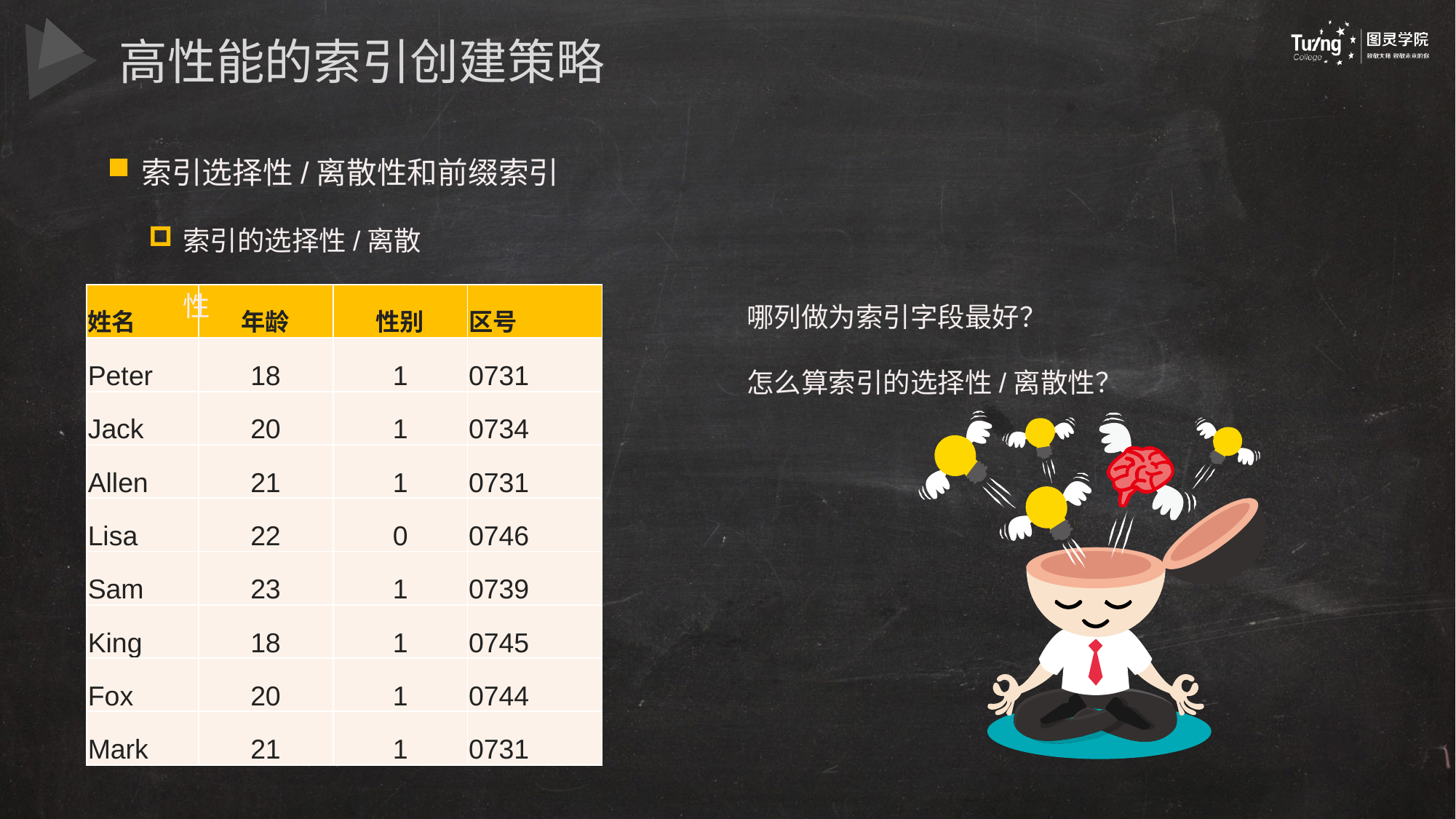

高性能的索引创建策略
索引选择性/离散性和前缀索引
索引的选择性/离散性
| 姓名 | 年龄 | 性别 | 区号 |
| --- | --- | --- | --- |
| Peter | 18 | 1 | 0731 |
| Jack | 20 | 1 | 0734 |
| Allen | 21 | 1 | 0731 |
| Lisa | 22 | 0 | 0746 |
| Sam | 23 | 1 | 0739 |
| King | 18 | 1 | 0745 |
| Fox | 20 | 1 | 0744 |
| Mark | 21 | 1 | 0731 |
哪列做为索引字段最好？

怎么算索引的选择性/离散性？